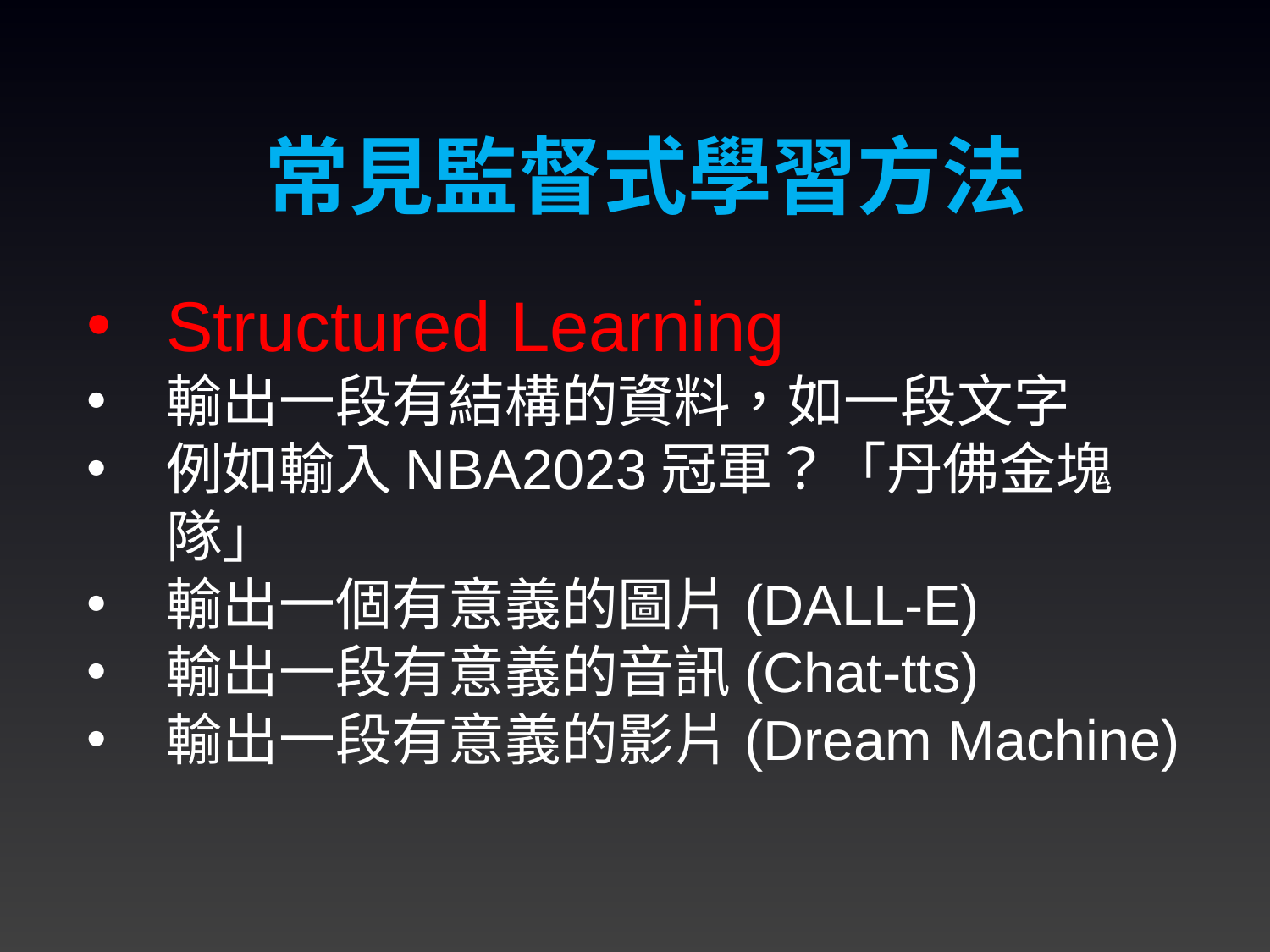

常見監督式學習方法
Structured Learning
輸出一段有結構的資料，如一段文字
例如輸入NBA2023冠軍？「丹佛金塊隊」
輸出一個有意義的圖片(DALL-E)
輸出一段有意義的音訊(Chat-tts)
輸出一段有意義的影片(Dream Machine)